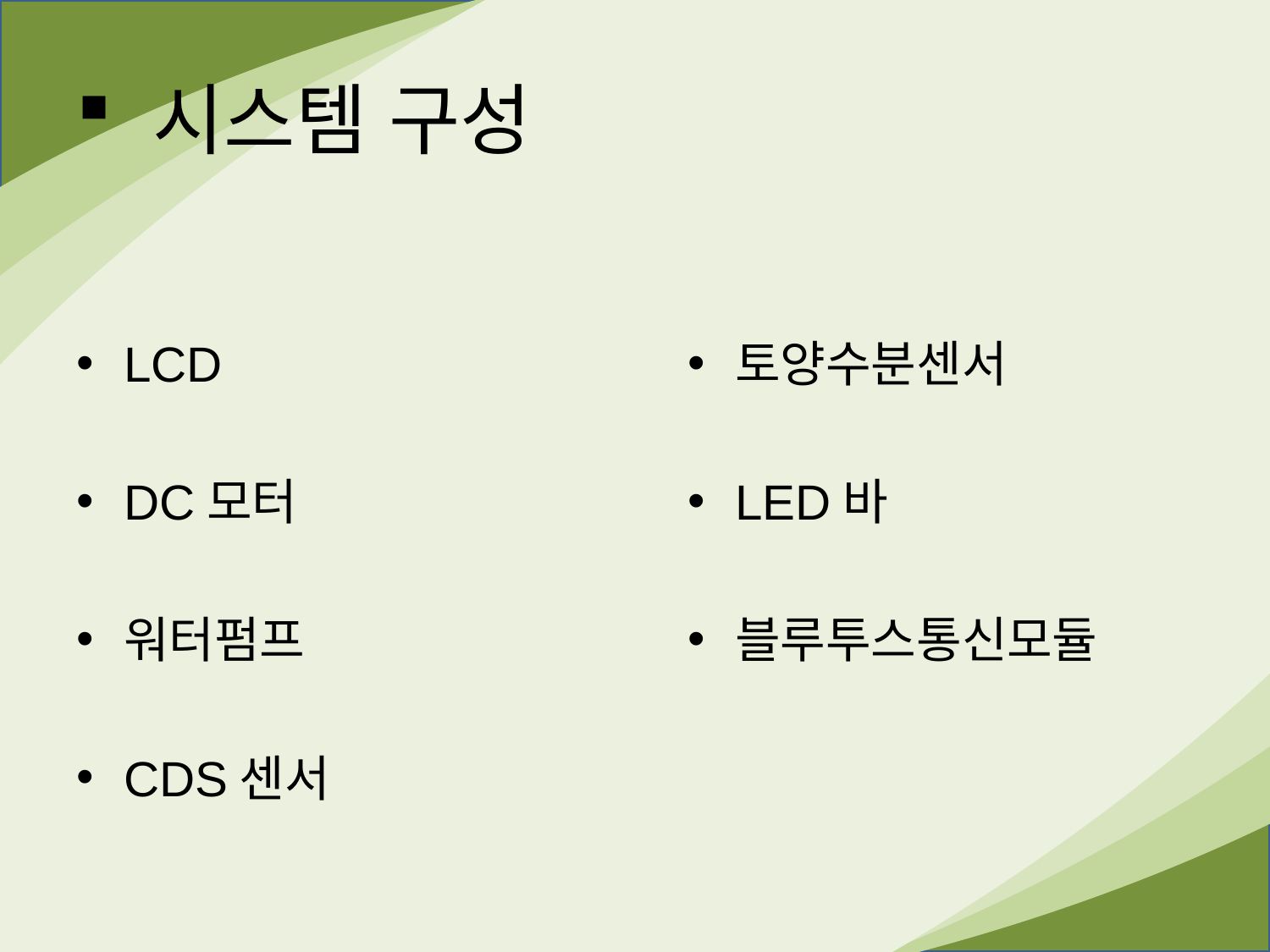

시스템 구성

LCD

DC모터

워터펌프

CDS센서

토양수분센서

LED바

블루투스통신모듈